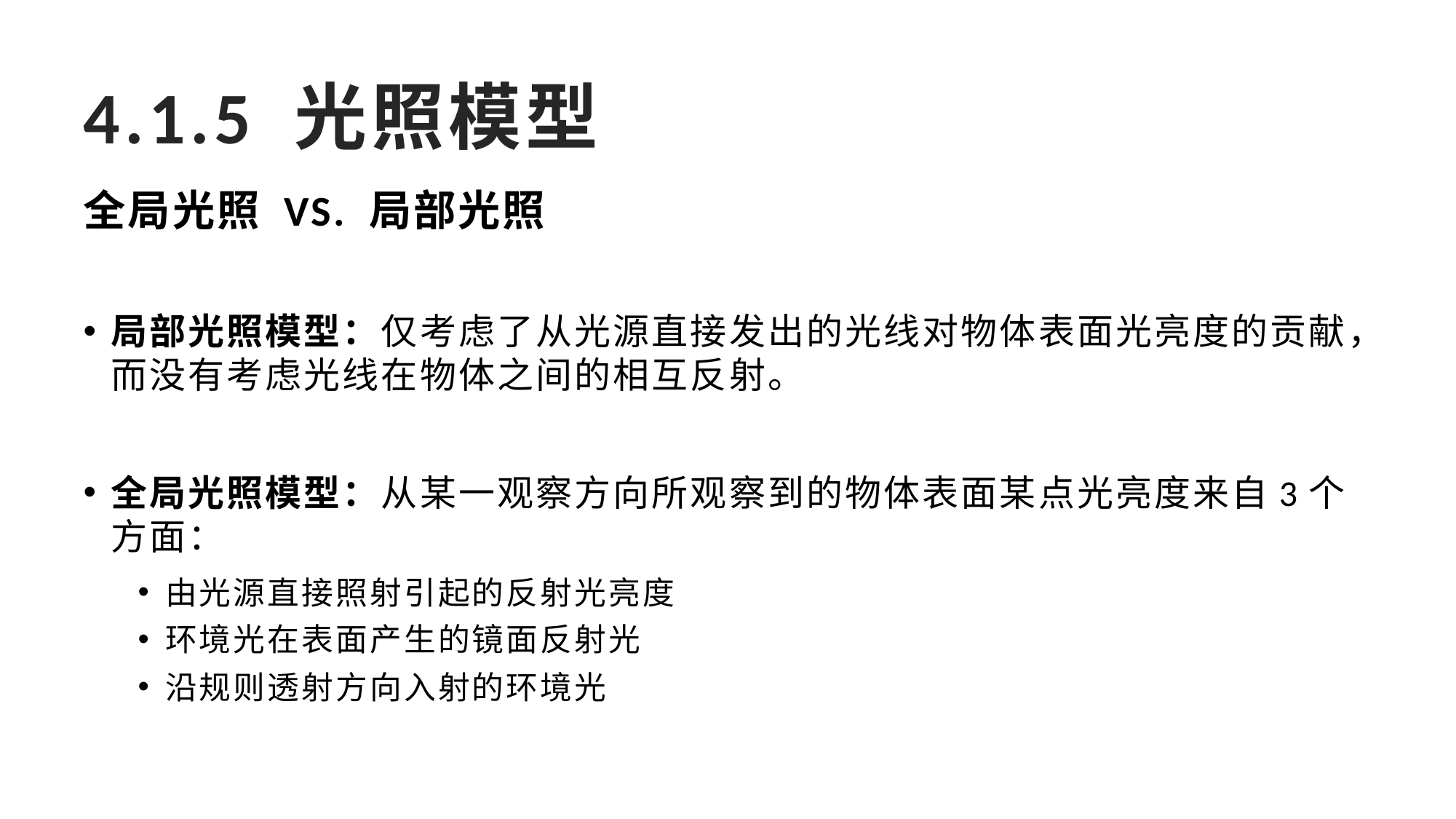

# 4.1.5 光照模型
全局光照 VS. 局部光照

局部光照模型：仅考虑了从光源直接发出的光线对物体表面光亮度的贡献，而没有考虑光线在物体之间的相互反射。

全局光照模型：从某一观察方向所观察到的物体表面某点光亮度来自3个方面：
由光源直接照射引起的反射光亮度
环境光在表面产生的镜面反射光
沿规则透射方向入射的环境光